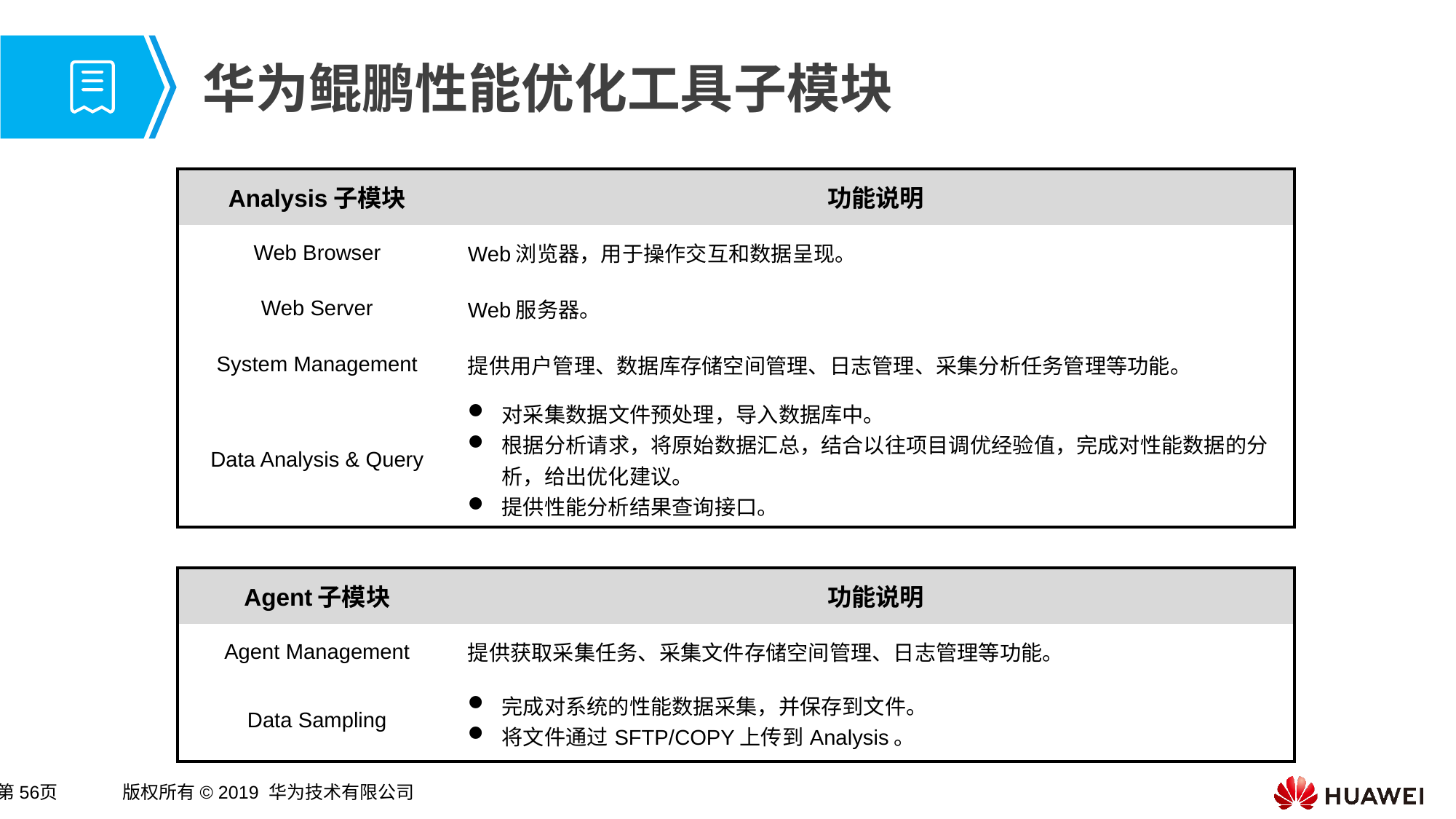

# 华为鲲鹏性能优化工具子模块
| Analysis子模块 | 功能说明 |
| --- | --- |
| Web Browser | Web浏览器，用于操作交互和数据呈现。 |
| Web Server | Web服务器。 |
| System Management | 提供用户管理、数据库存储空间管理、日志管理、采集分析任务管理等功能。 |
| Data Analysis & Query | 对采集数据文件预处理，导入数据库中。 根据分析请求，将原始数据汇总，结合以往项目调优经验值，完成对性能数据的分析，给出优化建议。 提供性能分析结果查询接口。 |
| Agent子模块 | 功能说明 |
| --- | --- |
| Agent Management | 提供获取采集任务、采集文件存储空间管理、日志管理等功能。 |
| Data Sampling | 完成对系统的性能数据采集，并保存到文件。 将文件通过SFTP/COPY上传到Analysis。 |